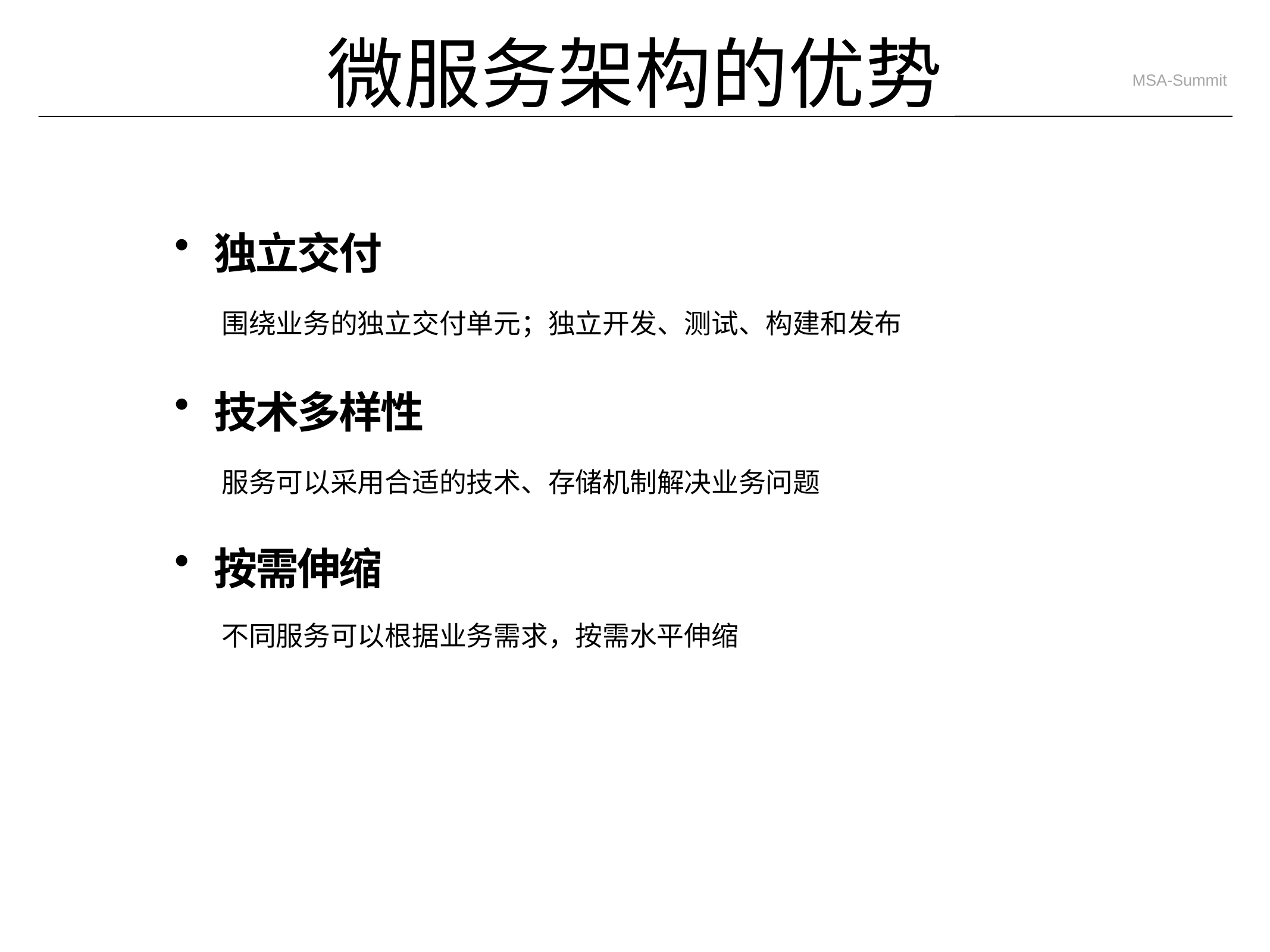

# 微服务架构的优势
独立交付
围绕业务的独立交付单元；独立开发、测试、构建和发布
技术多样性
服务可以采用合适的技术、存储机制解决业务问题
按需伸缩
不同服务可以根据业务需求，按需水平伸缩
23